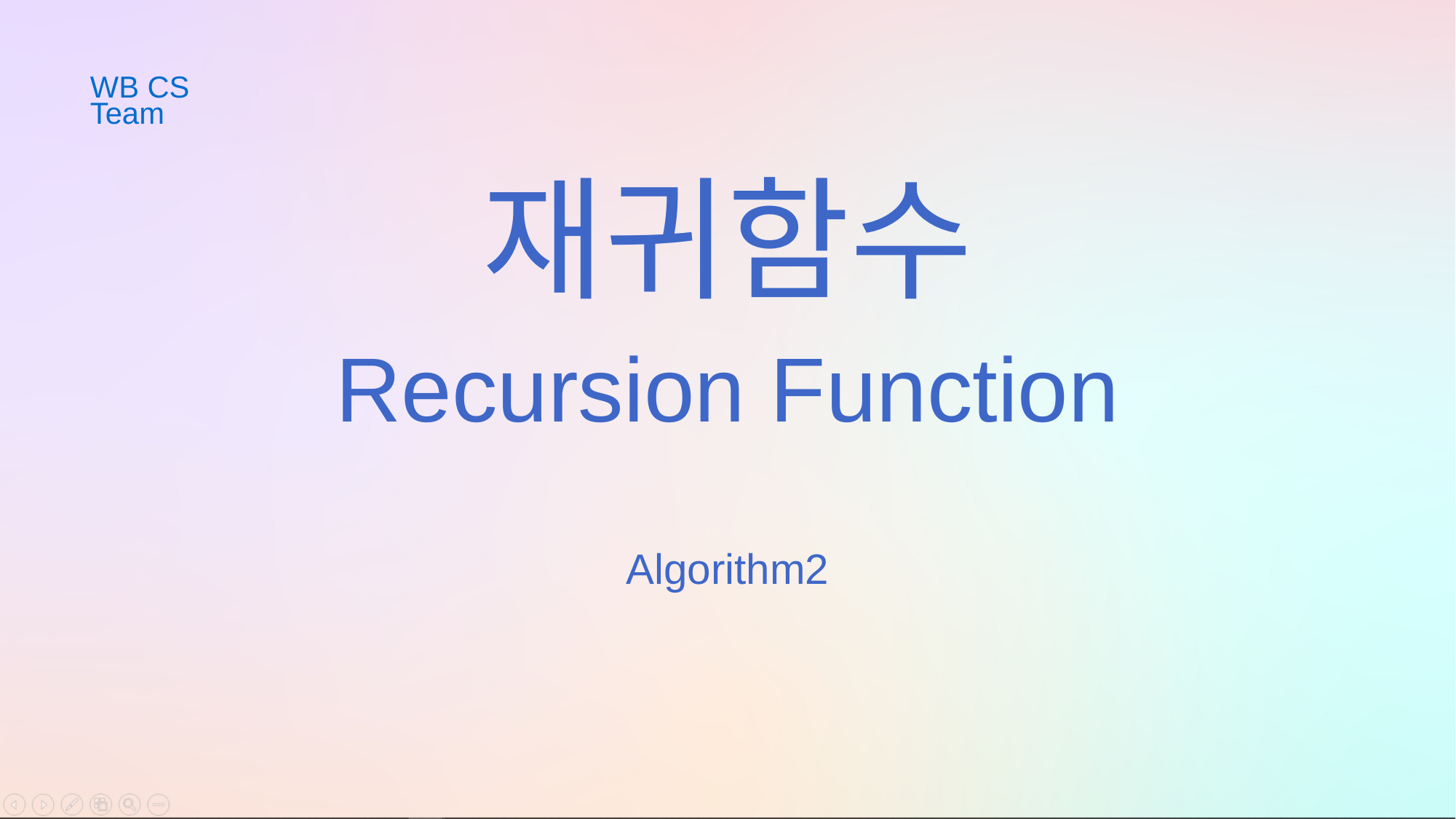

WB CS Team
재귀함수
Recursion Function
Algorithm2